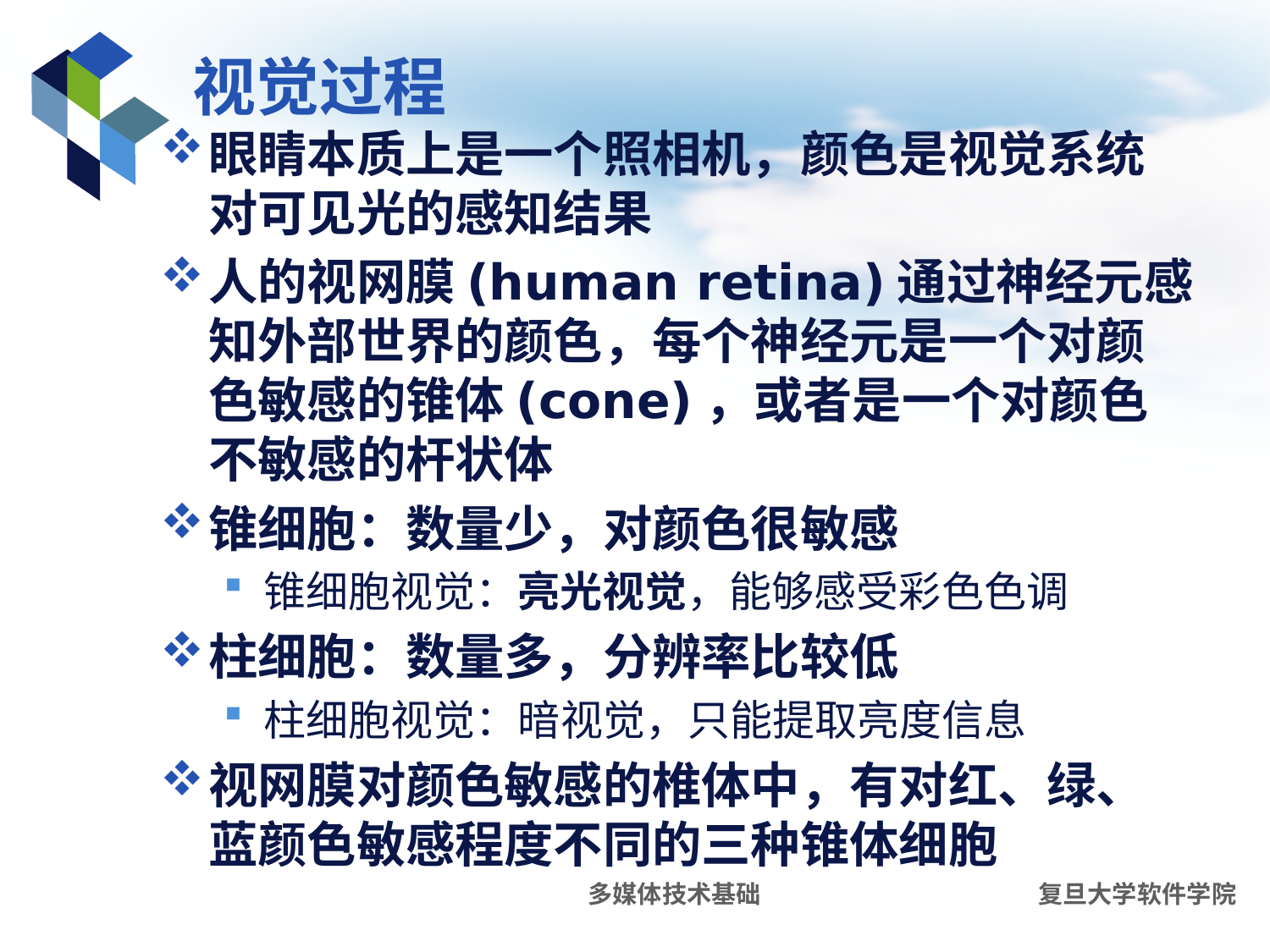

# 视觉过程
眼睛本质上是一个照相机，颜色是视觉系统对可见光的感知结果
人的视网膜(human retina)通过神经元感知外部世界的颜色，每个神经元是一个对颜色敏感的锥体(cone)，或者是一个对颜色不敏感的杆状体
锥细胞：数量少，对颜色很敏感
锥细胞视觉：亮光视觉，能够感受彩色色调
柱细胞：数量多，分辨率比较低
柱细胞视觉：暗视觉，只能提取亮度信息
视网膜对颜色敏感的椎体中，有对红、绿、蓝颜色敏感程度不同的三种锥体细胞
多媒体技术基础